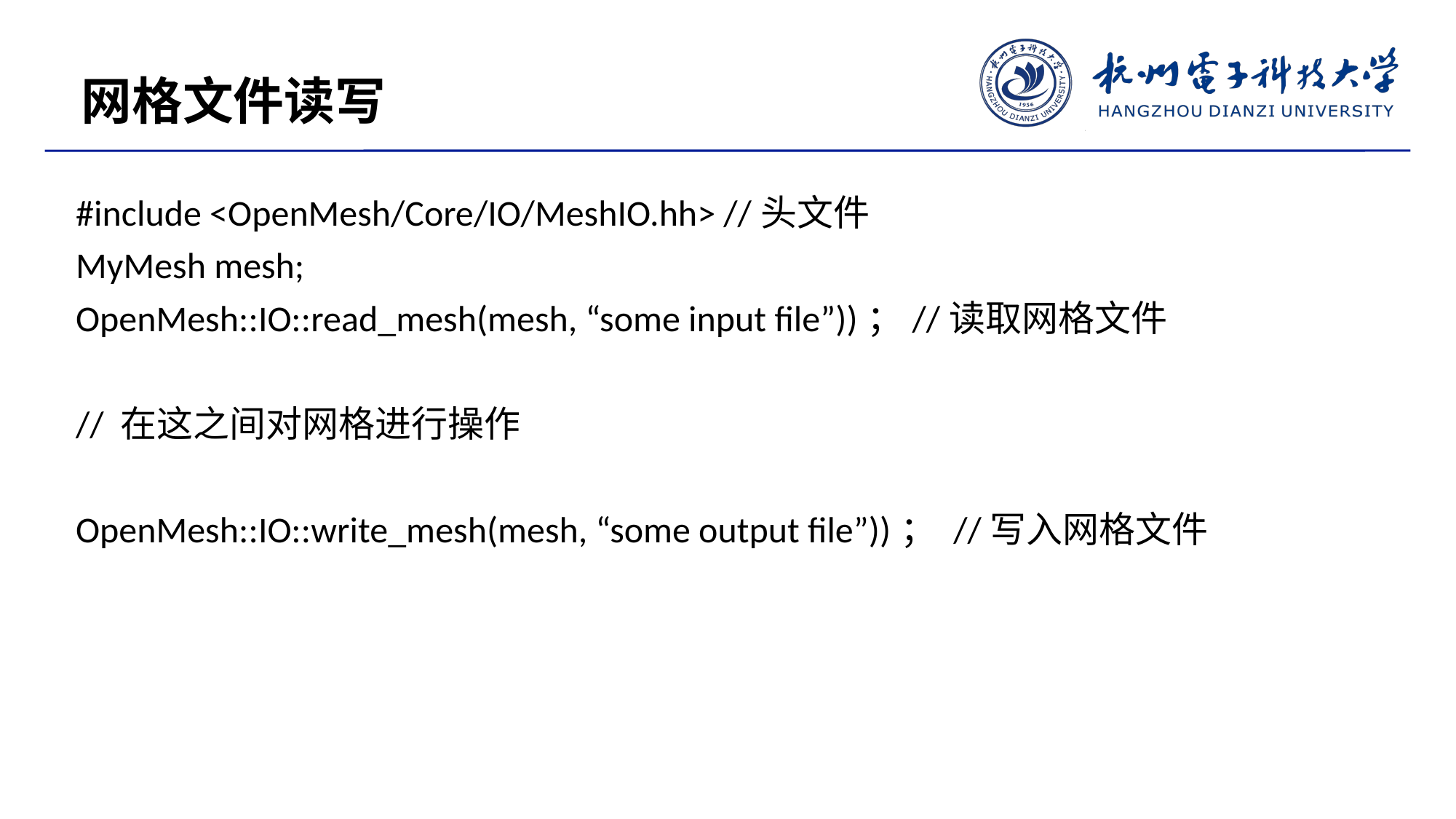

网格文件读写
#include <OpenMesh/Core/IO/MeshIO.hh> //头文件
MyMesh mesh;
OpenMesh::IO::read_mesh(mesh, “some input file”))；//读取网格文件

// 在这之间对网格进行操作

OpenMesh::IO::write_mesh(mesh, “some output file”))； //写入网格文件